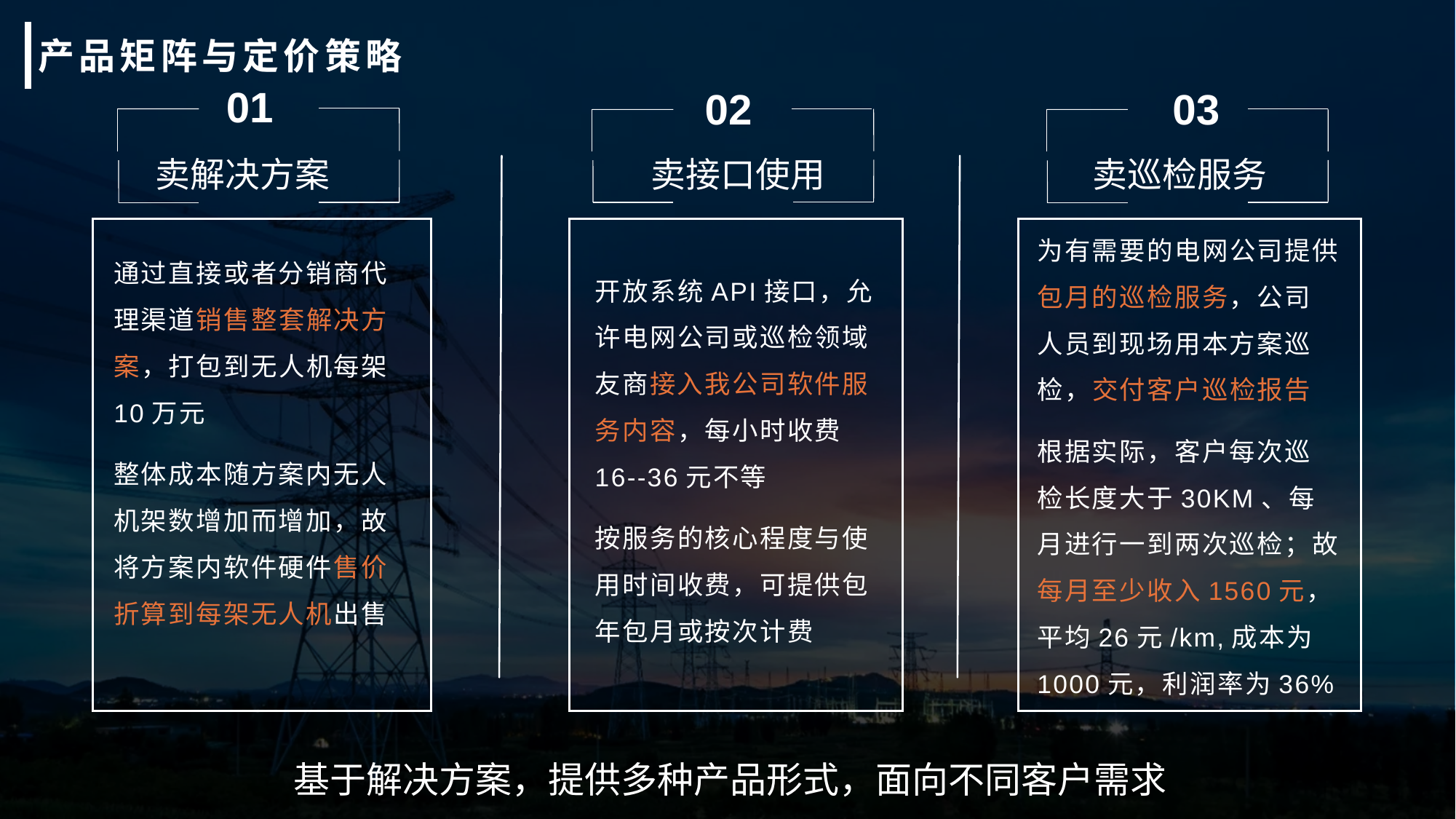

产品矩阵与定价策略
01
02
03
卖解决方案
卖接口使用
卖巡检服务

开放系统API接口，允许电网公司或巡检领域友商接入我公司软件服务内容，每小时收费16--36元不等
按服务的核心程度与使用时间收费，可提供包年包月或按次计费
为有需要的电网公司提供包月的巡检服务，公司人员到现场用本方案巡检，交付客户巡检报告
根据实际，客户每次巡检长度大于30KM、每月进行一到两次巡检；故每月至少收入1560元，平均26元/km,成本为1000元，利润率为36%
通过直接或者分销商代理渠道销售整套解决方案，打包到无人机每架10万元
整体成本随方案内无人机架数增加而增加，故将方案内软件硬件售价折算到每架无人机出售
基于解决方案，提供多种产品形式，面向不同客户需求